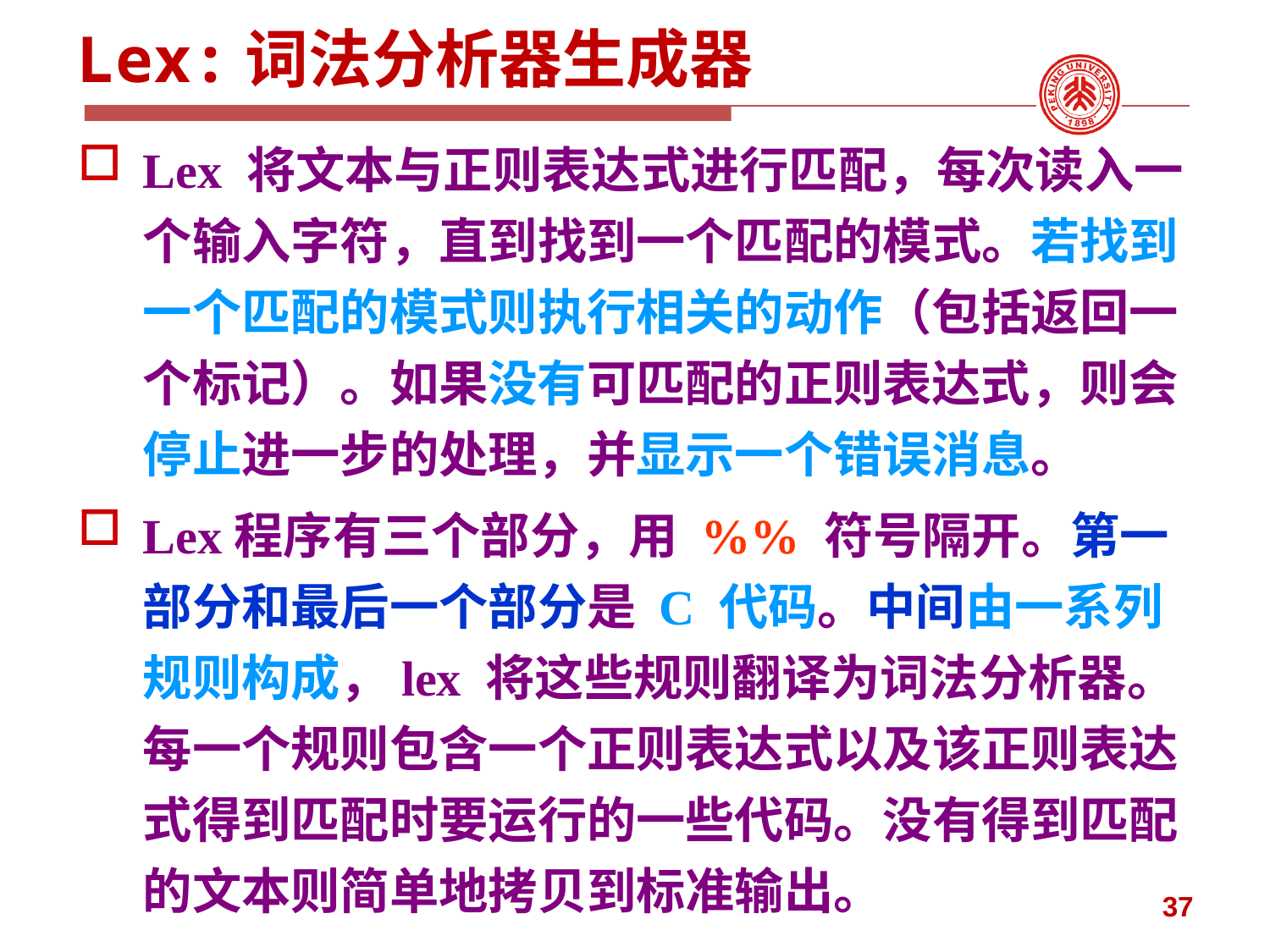

# Lex:词法分析器生成器
Lex 将文本与正则表达式进行匹配，每次读入一个输入字符，直到找到一个匹配的模式。若找到一个匹配的模式则执行相关的动作（包括返回一个标记）。如果没有可匹配的正则表达式，则会停止进一步的处理，并显示一个错误消息。
Lex程序有三个部分，用 %% 符号隔开。第一部分和最后一个部分是 C 代码。中间由一系列规则构成，lex 将这些规则翻译为词法分析器。每一个规则包含一个正则表达式以及该正则表达式得到匹配时要运行的一些代码。没有得到匹配的文本则简单地拷贝到标准输出。

37